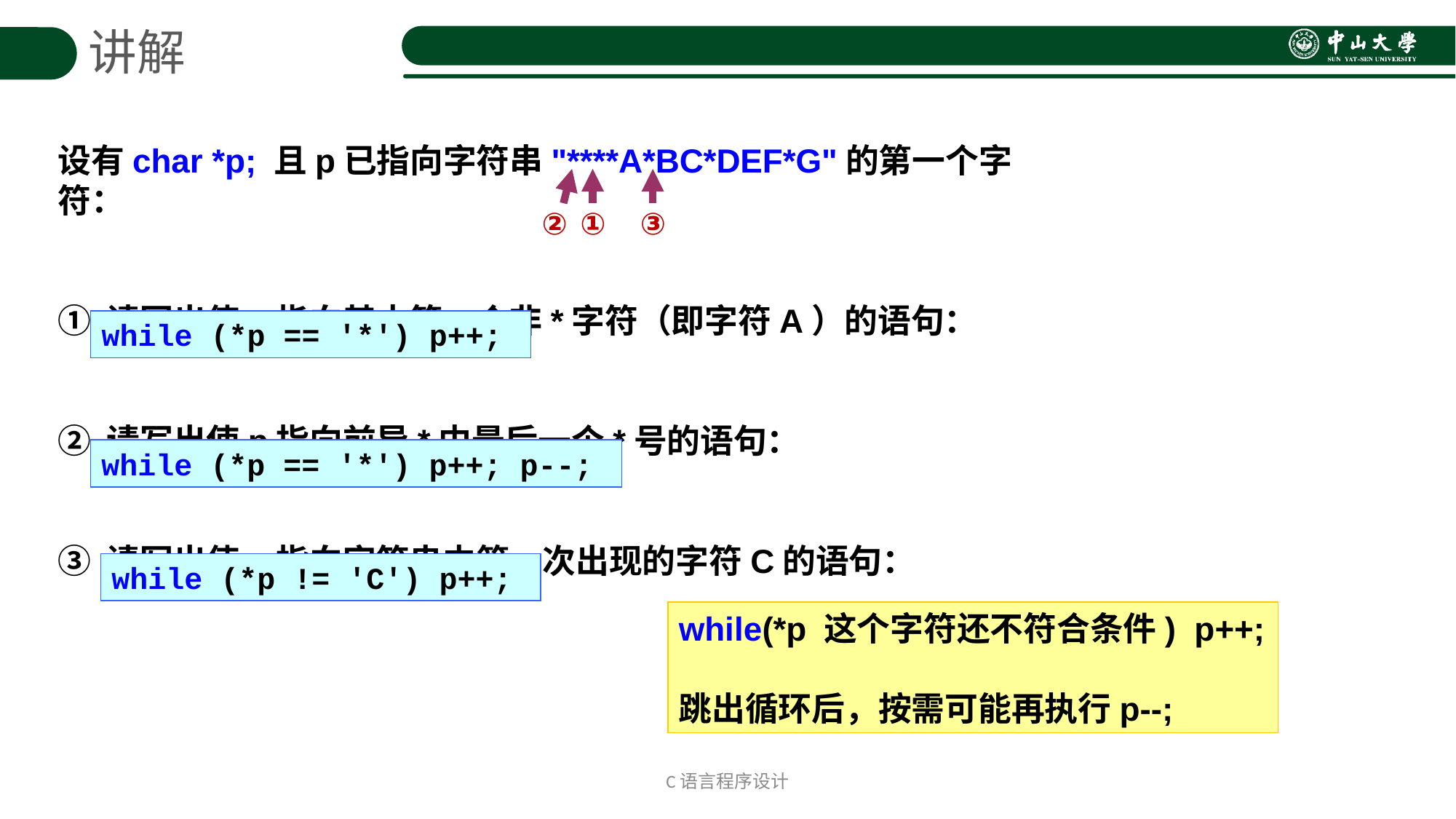

讲解
设有char *p; 且p已指向字符串"****A*BC*DEF*G"的第一个字符：

① 请写出使p指向其中第一个非*字符（即字符A）的语句：

② 请写出使p指向前导*中最后一个*号的语句：

③ 请写出使p指向字符串中第一次出现的字符C的语句：

②
①
③
while (*p == '*') p++;
while (*p == '*') p++; p--;
while (*p != 'C') p++;
while(*p 这个字符还不符合条件)  p++;
跳出循环后，按需可能再执行p--;

C语言程序设计
44